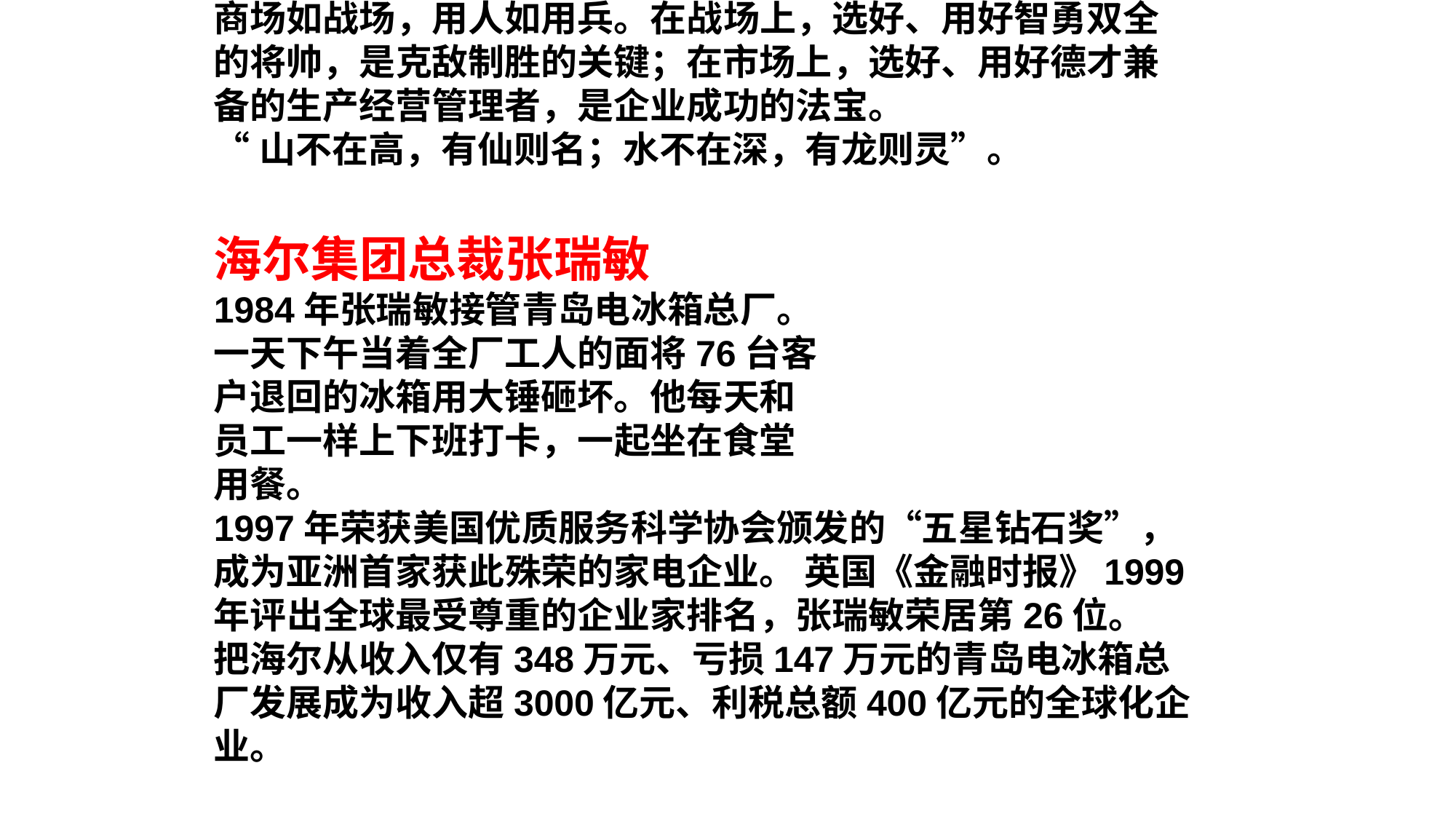

商场如战场，用人如用兵。在战场上，选好、用好智勇双全的将帅，是克敌制胜的关键；在市场上，选好、用好德才兼备的生产经营管理者，是企业成功的法宝。
“山不在高，有仙则名；水不在深，有龙则灵”。

海尔集团总裁张瑞敏
1984年张瑞敏接管青岛电冰箱总厂。
一天下午当着全厂工人的面将76台客
户退回的冰箱用大锤砸坏。他每天和
员工一样上下班打卡，一起坐在食堂
用餐。
1997年荣获美国优质服务科学协会颁发的“五星钻石奖”，成为亚洲首家获此殊荣的家电企业。 英国《金融时报》1999年评出全球最受尊重的企业家排名，张瑞敏荣居第26位。
把海尔从收入仅有348万元、亏损147万元的青岛电冰箱总厂发展成为收入超3000亿元、利税总额400亿元的全球化企业。